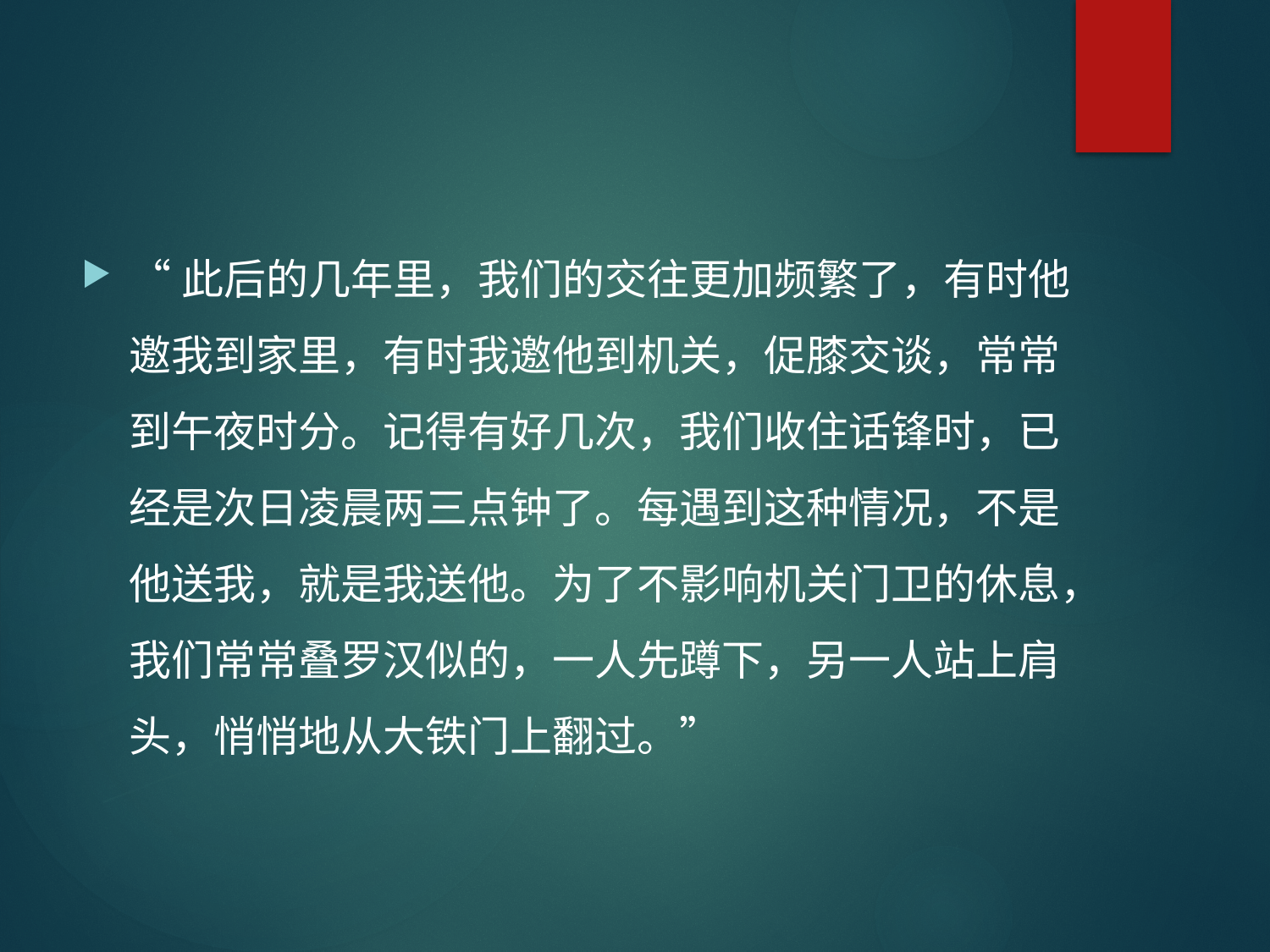

#
“此后的几年里，我们的交往更加频繁了，有时他邀我到家里，有时我邀他到机关，促膝交谈，常常到午夜时分。记得有好几次，我们收住话锋时，已经是次日凌晨两三点钟了。每遇到这种情况，不是他送我，就是我送他。为了不影响机关门卫的休息，我们常常叠罗汉似的，一人先蹲下，另一人站上肩头，悄悄地从大铁门上翻过。”